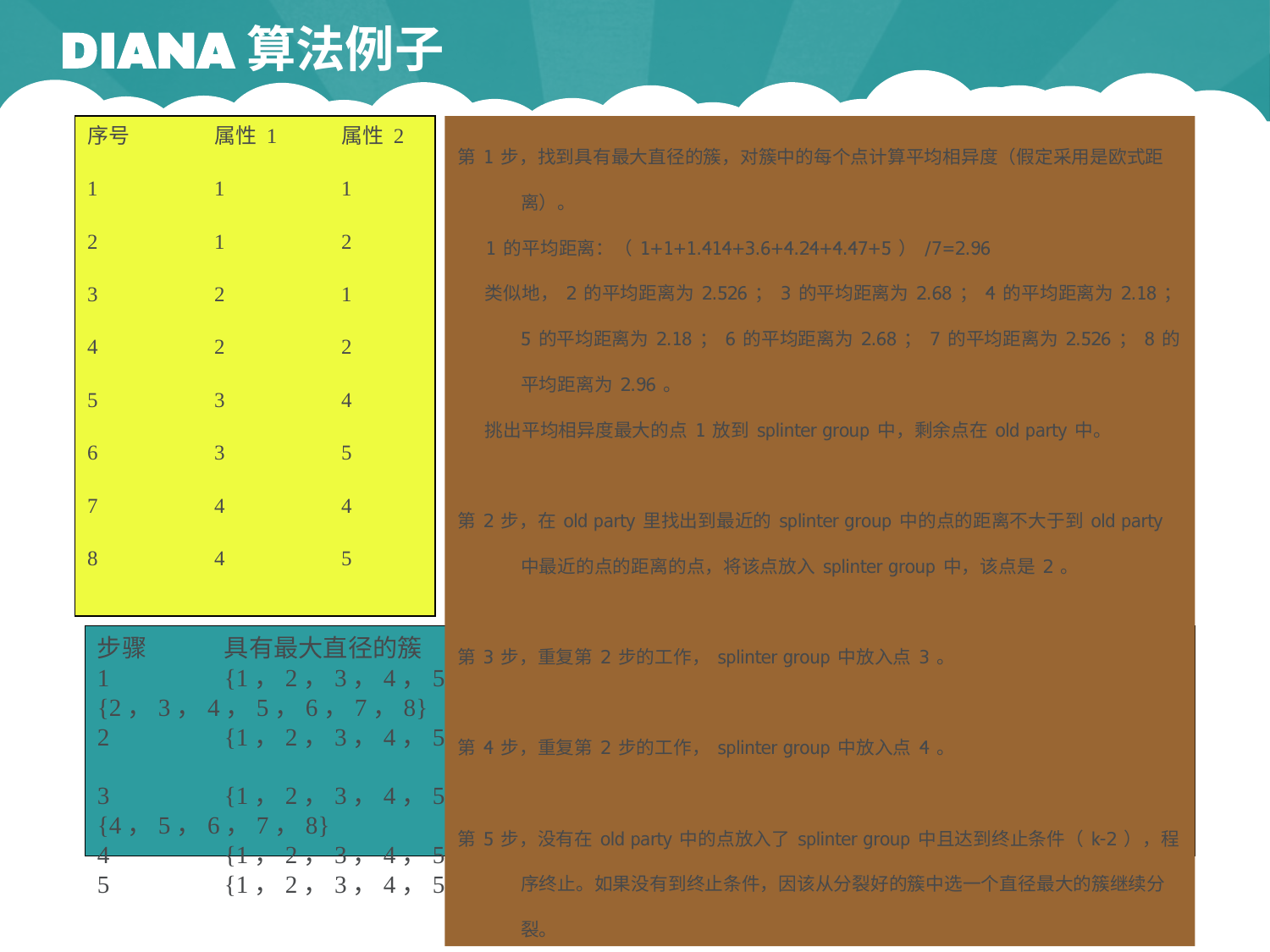

# DIANA算法例子

序号	属性 1	属性 2
1	1	1
2	1	2
3	2	1
4	2	2
5	3	4
6	3	5
7	4	4
8	4	5

第1步，找到具有最大直径的簇，对簇中的每个点计算平均相异度（假定采用是欧式距离）。
     1的平均距离：（1+1+1.414+3.6+4.24+4.47+5）/7=2.96
     类似地，2的平均距离为2.526；3的平均距离为2.68；4的平均距离为2.18；5的平均距离为2.18；6的平均距离为2.68；7的平均距离为2.526；8的平均距离为2.96。
     挑出平均相异度最大的点1放到splinter group中，剩余点在old party中。

第2步，在old party里找出到最近的splinter group中的点的距离不大于到old party中最近的点的距离的点，将该点放入splinter group中，该点是2。

第3步，重复第2步的工作，splinter group中放入点3。

第4步，重复第2步的工作，splinter group中放入点4。

第5步，没有在old party中的点放入了splinter group中且达到终止条件（k-2），程序终止。如果没有到终止条件，因该从分裂好的簇中选一个直径最大的簇继续分裂。

步骤	具有最大直径的簇		splinter group	Old party
1	{1，2，3，4，5，6，7，8}	{1}		{2，3，4，5，6，7，8}
2	{1，2，3，4，5，6，7，8}	{1，2}		{3，4，5，6，7，8}
3	{1，2，3，4，5，6，7，8}	{1，2，3}		{4，5，6，7，8}
4	{1，2，3，4，5，6，7，8}	{1，2，3，4}	{5，6，7，8}
5	{1，2，3，4，5，6，7，8}	{1，2，3，4}	{5，6，7，8}   终止